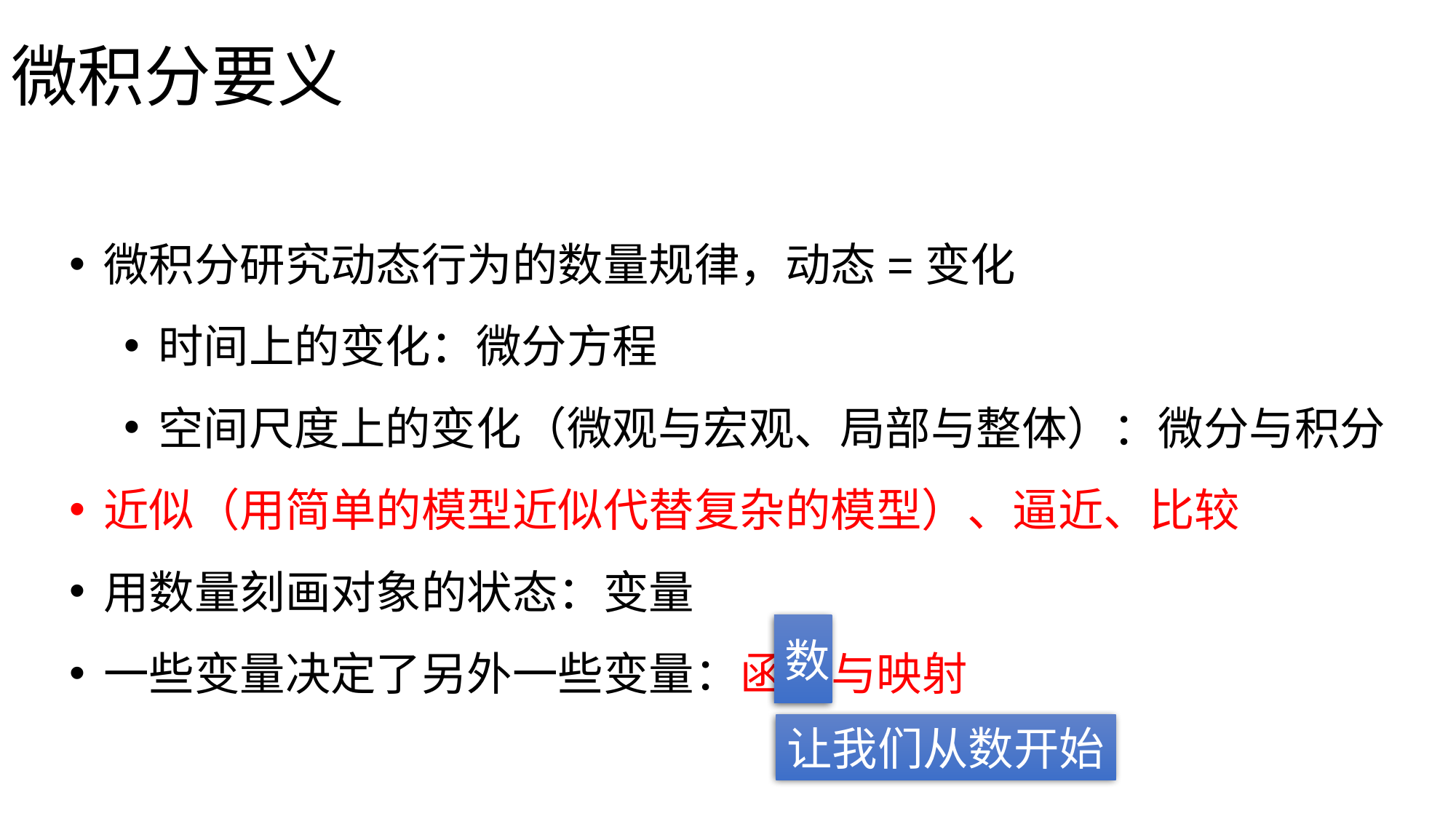

# 微积分要义
微积分研究动态行为的数量规律，动态=变化
时间上的变化：微分方程
空间尺度上的变化（微观与宏观、局部与整体）：微分与积分
近似（用简单的模型近似代替复杂的模型）、逼近、比较
用数量刻画对象的状态：变量
一些变量决定了另外一些变量：函数与映射

数
让我们从数开始